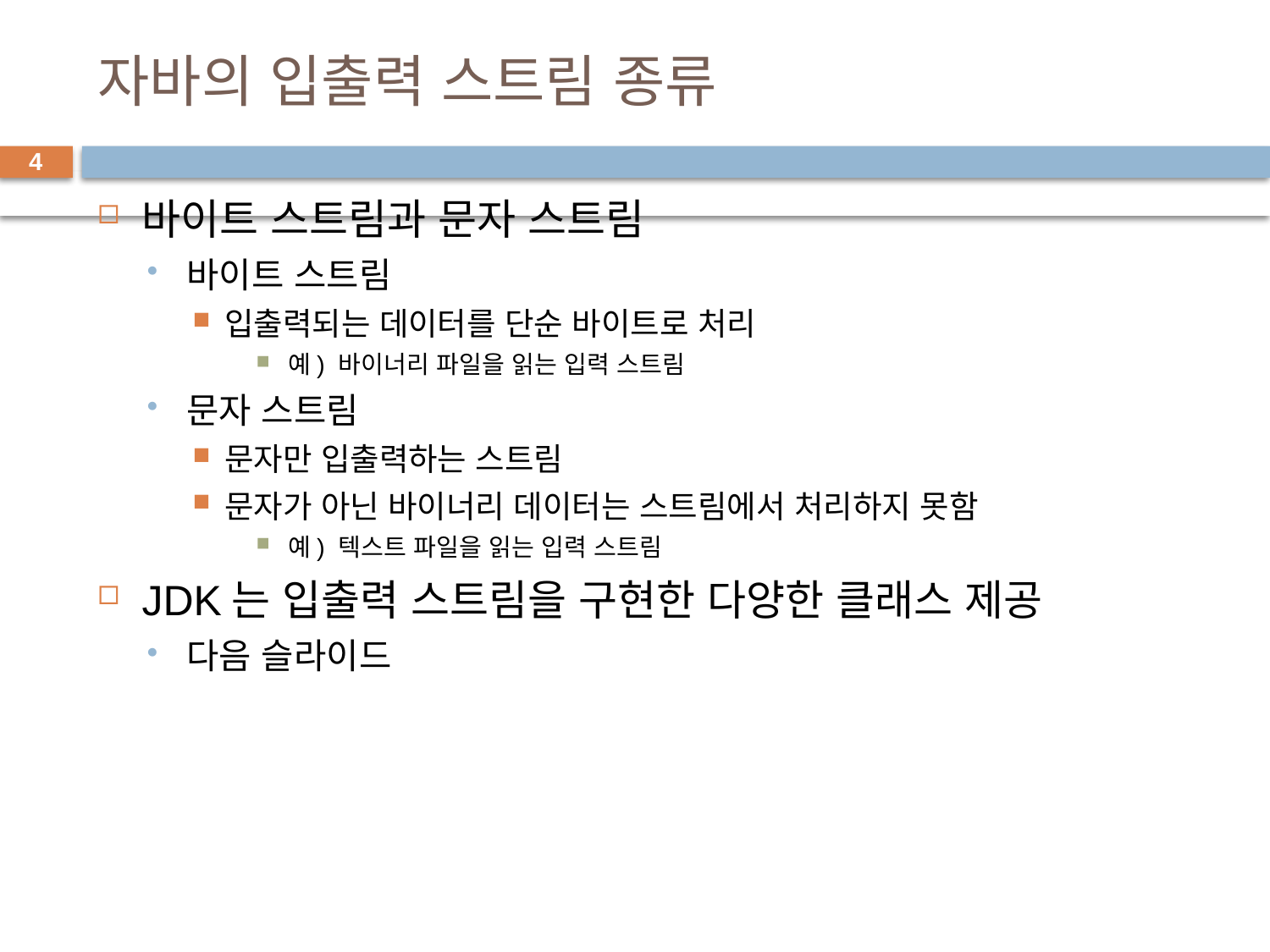

# 자바의 입출력 스트림 종류
4
바이트 스트림과 문자 스트림
바이트 스트림
입출력되는 데이터를 단순 바이트로 처리
예) 바이너리 파일을 읽는 입력 스트림
문자 스트림
문자만 입출력하는 스트림
문자가 아닌 바이너리 데이터는 스트림에서 처리하지 못함
예) 텍스트 파일을 읽는 입력 스트림
JDK는 입출력 스트림을 구현한 다양한 클래스 제공
다음 슬라이드